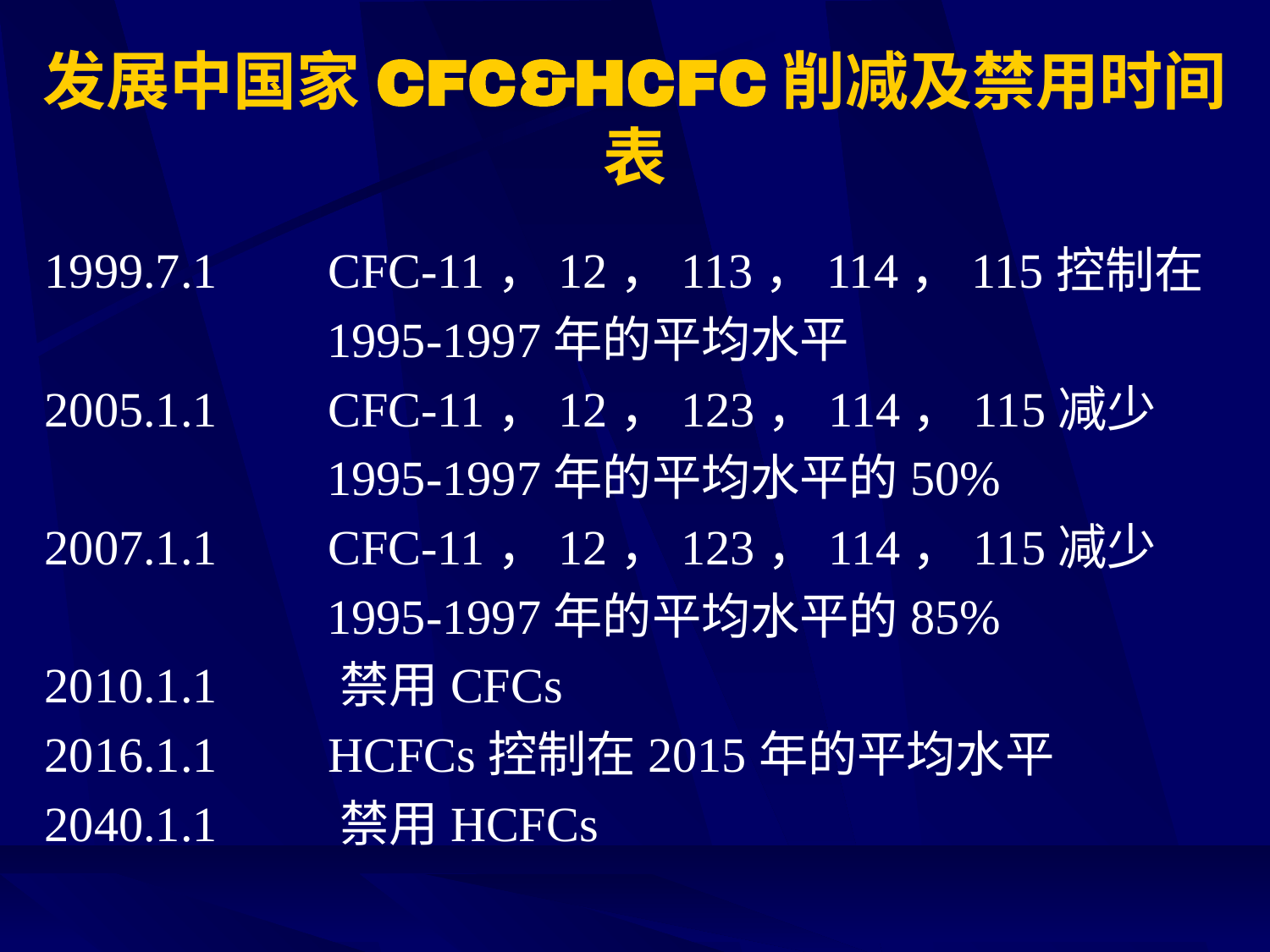

# 发展中国家CFC&HCFC削减及禁用时间表
1999.7.1         CFC-11，12，113，114，115控制在
                       1995-1997年的平均水平
2005.1.1         CFC-11，12，123，114，115减少
                       1995-1997年的平均水平的50%
2007.1.1         CFC-11，12，123，114，115减少
                       1995-1997年的平均水平的85%
2010.1.1         禁用CFCs
2016.1.1         HCFCs控制在2015年的平均水平
2040.1.1         禁用HCFCs